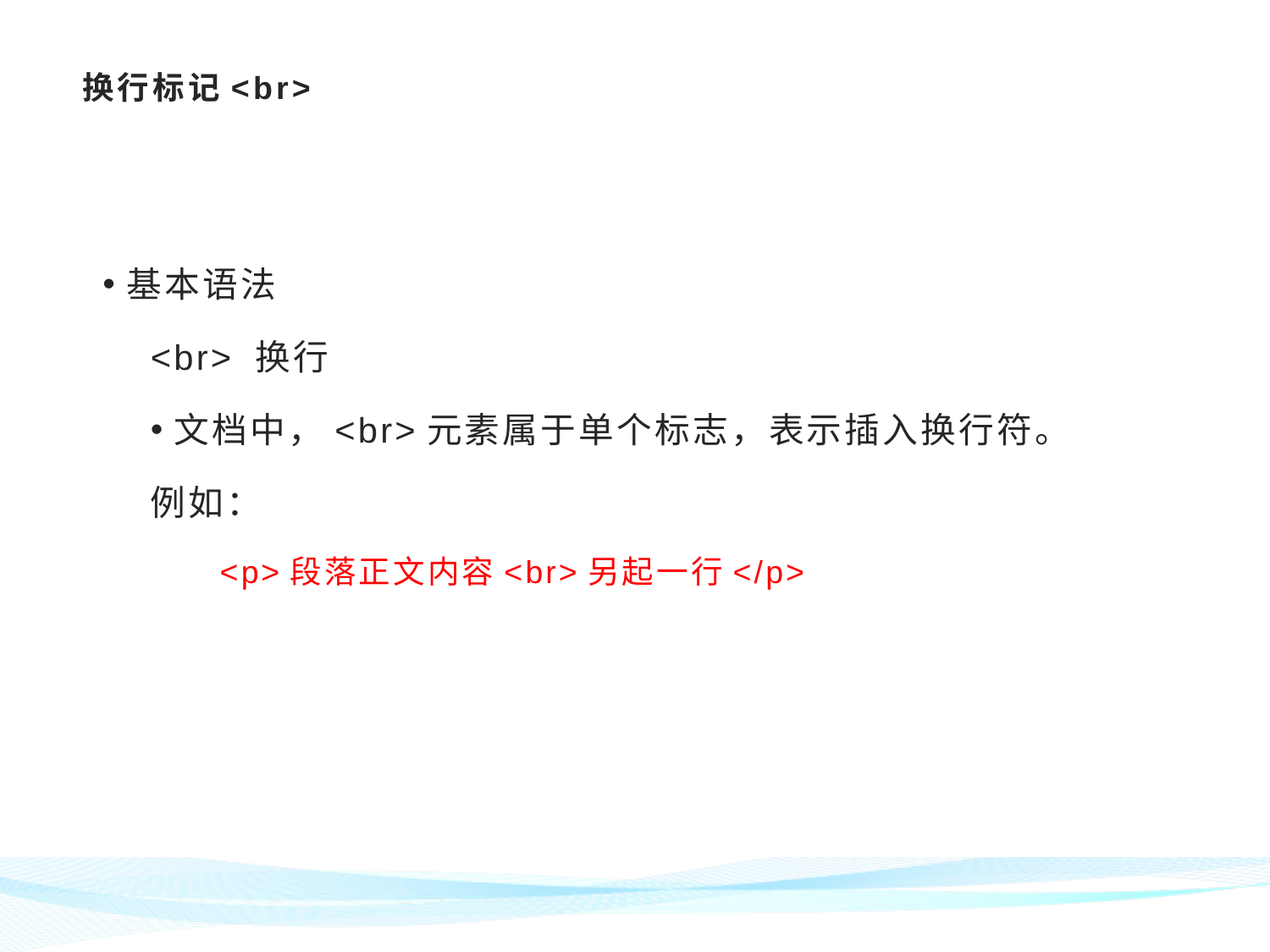

# 换行标记<br>
基本语法
<br> 换行
文档中，<br>元素属于单个标志，表示插入换行符。
例如：
      <p>段落正文内容<br>另起一行</p>